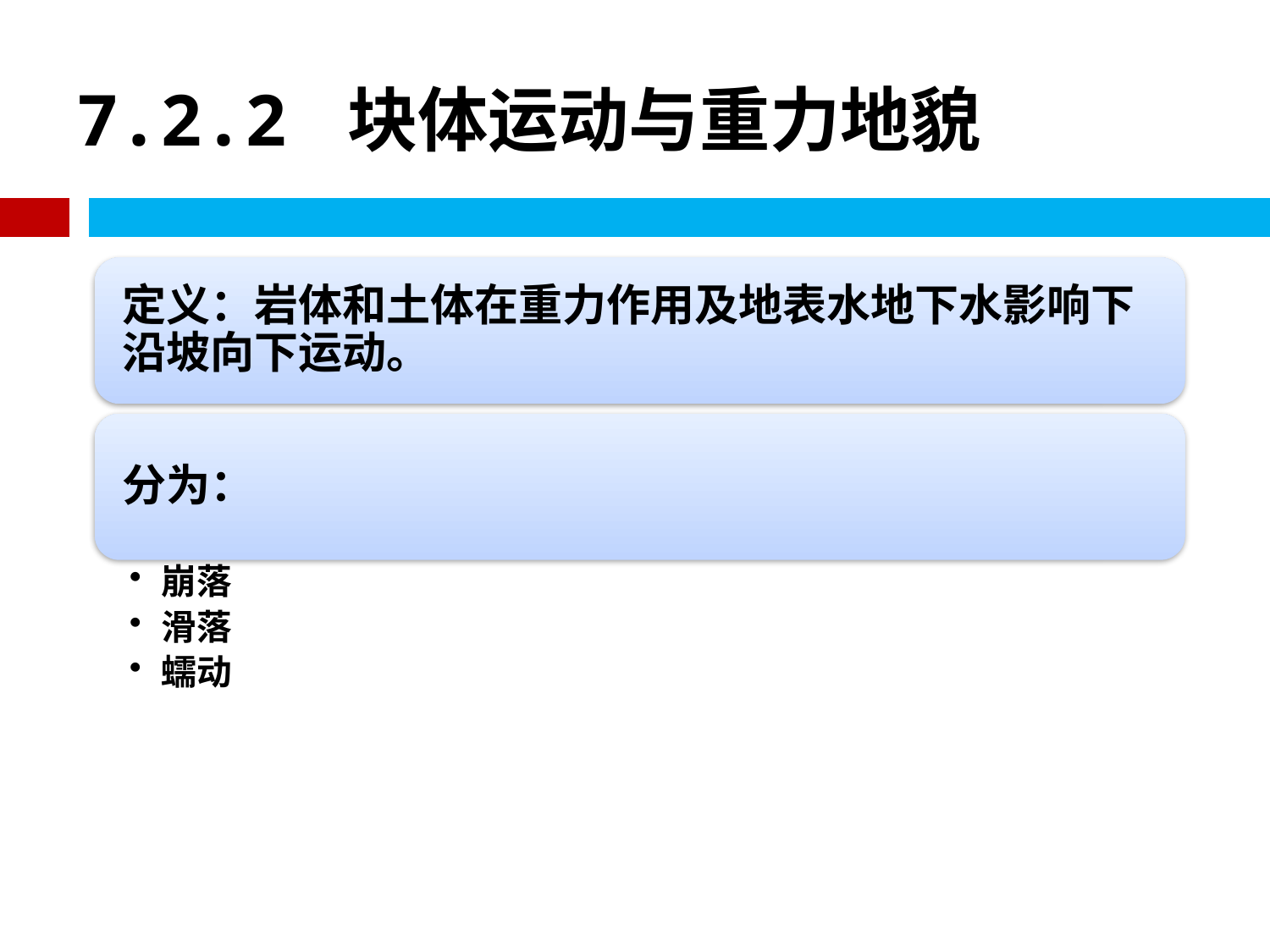

# 7.2.2 块体运动与重力地貌
定义：岩体和土体在重力作用及地表水地下水影响下沿坡向下运动。
分为：
崩落
滑落
蠕动